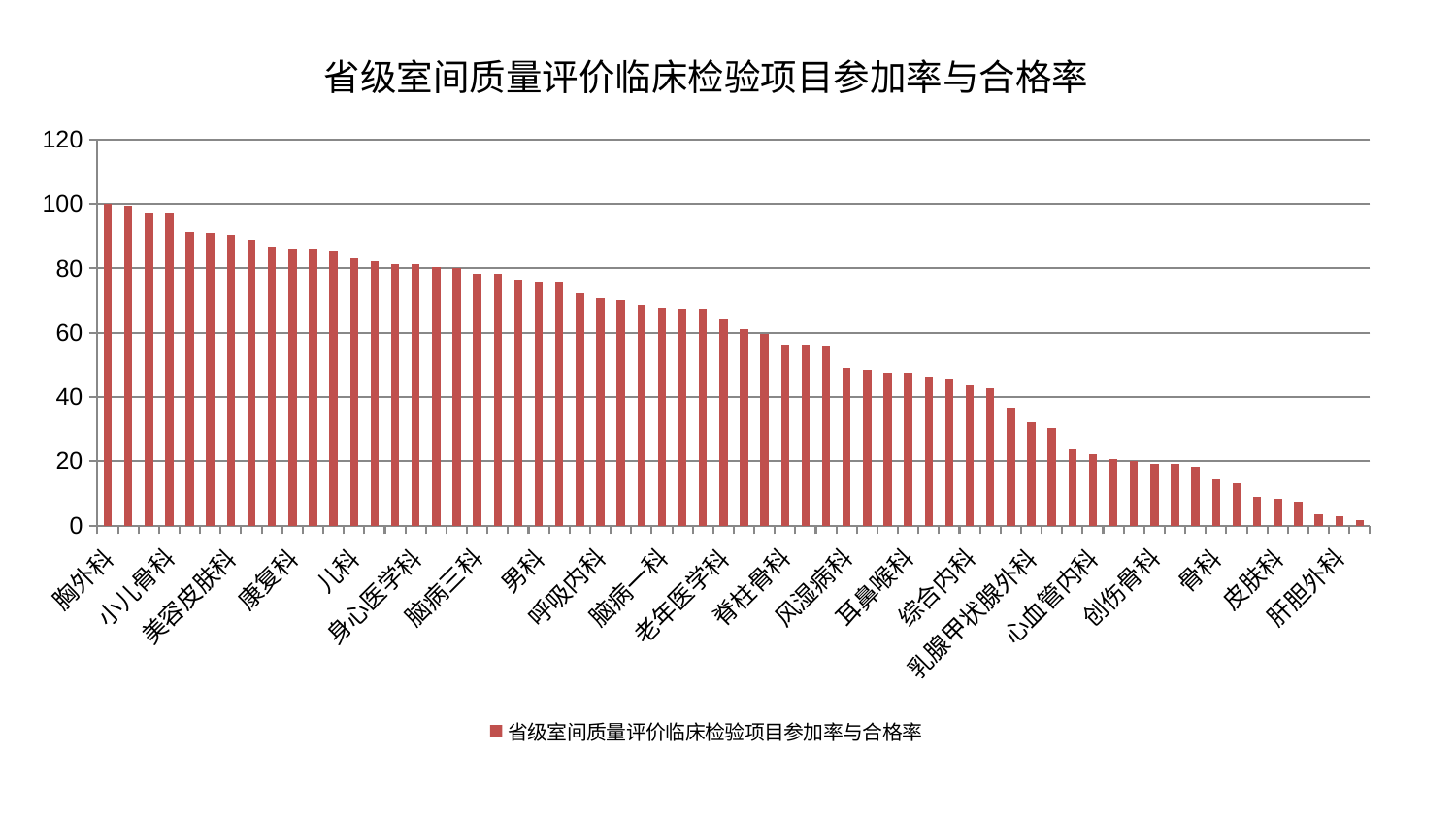

### Chart: 省级室间质量评价临床检验项目参加率与合格率

| Category | 省级室间质量评价临床检验项目参加率与合格率 |
|---|---|
| 胸外科 | 100.0 |
| 肝病科 | 99.34231681042475 |
| 肛肠科 | 97.11988967899298 |
| 小儿骨科 | 97.02681170591464 |
| 东区重症医学科 | 91.35177391134779 |
| 心病三科 | 91.05262491222717 |
| 美容皮肤科 | 90.29911423901595 |
| 显微骨科 | 88.80499434825175 |
| 中医经典科 | 86.46321075016519 |
| 康复科 | 85.93332499636107 |
| 重症医学科 | 85.77491938543936 |
| 心病一科 | 85.27065116317726 |
| 儿科 | 83.04259695601662 |
| 心病二科 | 82.16457910419253 |
| 东区肾病科 | 81.31902838654642 |
| 身心医学科 | 81.18882270488366 |
| 周围血管科 | 80.35623855708522 |
| 普通外科 | 80.18918279689748 |
| 脑病三科 | 78.33937109436364 |
| 中医外治中心 | 78.33189260126447 |
| 妇科 | 76.0639233862474 |
| 男科 | 75.72064982557328 |
| 口腔科 | 75.65784690735069 |
| 推拿科 | 72.14866542063922 |
| 呼吸内科 | 70.67438931161554 |
| 脾胃科消化科合并 | 70.17398131359896 |
| 神经外科 | 68.75788743113414 |
| 脑病一科 | 67.77364559626066 |
| 内分泌科 | 67.4458948584306 |
| 心病四科 | 67.36551737396762 |
| 老年医学科 | 64.06884539884835 |
| 血液科 | 61.18372447259851 |
| 神经内科 | 59.55796471316295 |
| 脊柱骨科 | 55.98928645575304 |
| 治未病中心 | 55.88947345248735 |
| 脾胃病科 | 55.57156206739961 |
| 风湿病科 | 49.02726543773309 |
| 小儿推拿科 | 48.35580023147415 |
| 肾病科 | 47.65039792760441 |
| 耳鼻喉科 | 47.542083017468435 |
| 消化内科 | 46.03788376352954 |
| 肿瘤内科 | 45.37213197471056 |
| 综合内科 | 43.5031091106771 |
| 泌尿外科 | 42.749114821598376 |
| 妇科妇二科合并 | 36.520170002732414 |
| 乳腺甲状腺外科 | 32.107793546668034 |
| 眼科 | 30.281045997973475 |
| 脑病二科 | 23.710646680497454 |
| 心血管内科 | 22.125316018495347 |
| 微创骨科 | 20.52966142327654 |
| 西区重症医学科 | 20.063188219587023 |
| 创伤骨科 | 19.044653933068364 |
| 肾脏内科 | 19.021635535503638 |
| 关节骨科 | 18.32001297963389 |
| 骨科 | 14.466645093468118 |
| 产科 | 13.014257841955873 |
| 医院 | 8.920818480887375 |
| 皮肤科 | 8.311859404870296 |
| 运动损伤骨科 | 7.409568309187691 |
| 针灸科 | 3.4125067269357303 |
| 肝胆外科 | 2.8416782303822177 |
| 妇二科 | 1.5329154991325762 |
227